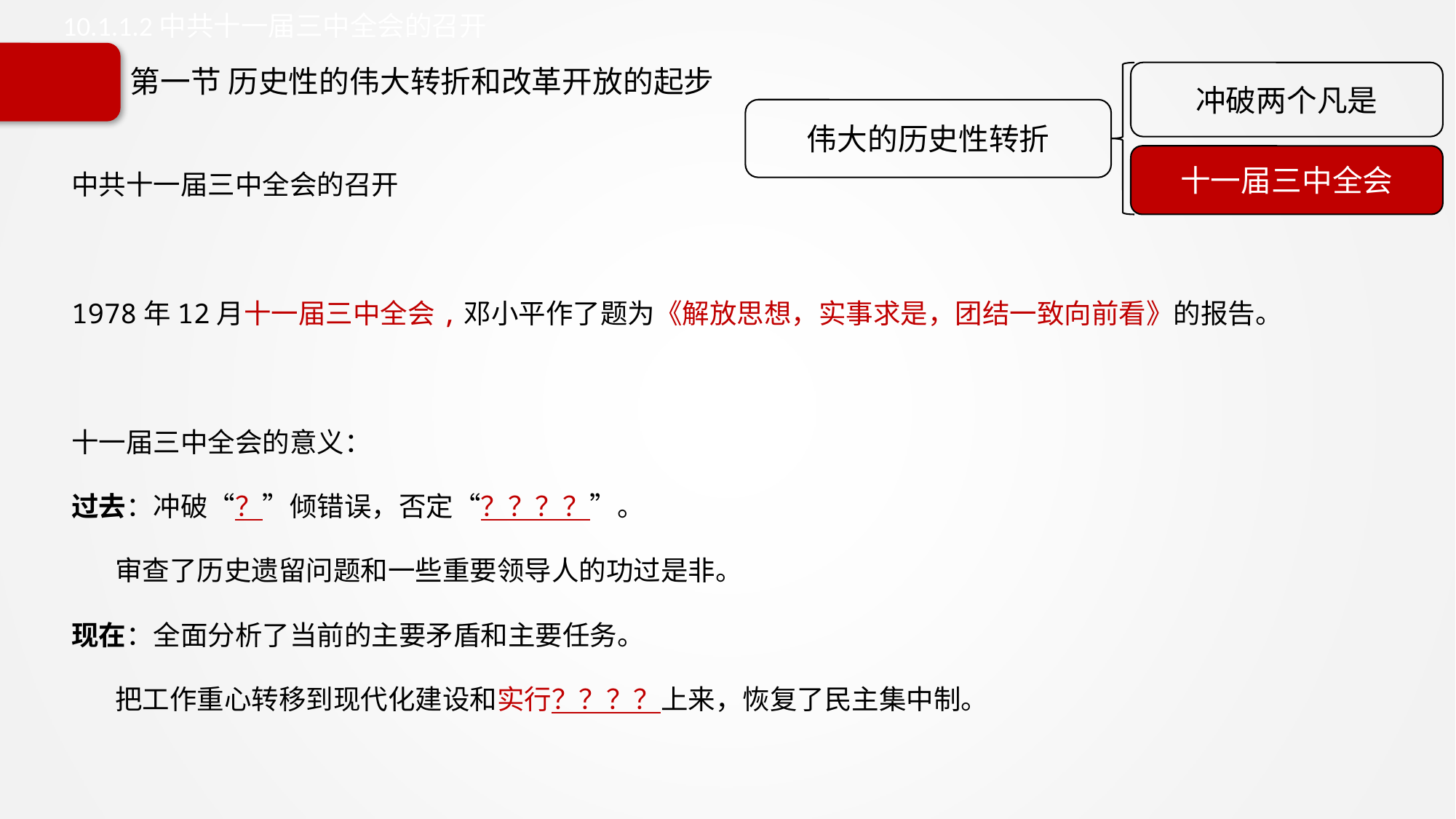

10.1.1.2中共十一届三中全会的召开
# 第一节 历史性的伟大转折和改革开放的起步
冲破两个凡是

伟大的历史性转折
十一届三中全会
中共十一届三中全会的召开

1978年12月十一届三中全会,邓小平作了题为《解放思想，实事求是，团结一致向前看》的报告。

十一届三中全会的意义：
过去：冲破“？”倾错误，否定“？？？？”。
      审查了历史遗留问题和一些重要领导人的功过是非。
现在：全面分析了当前的主要矛盾和主要任务。
      把工作重心转移到现代化建设和实行？？？？上来，恢复了民主集中制。